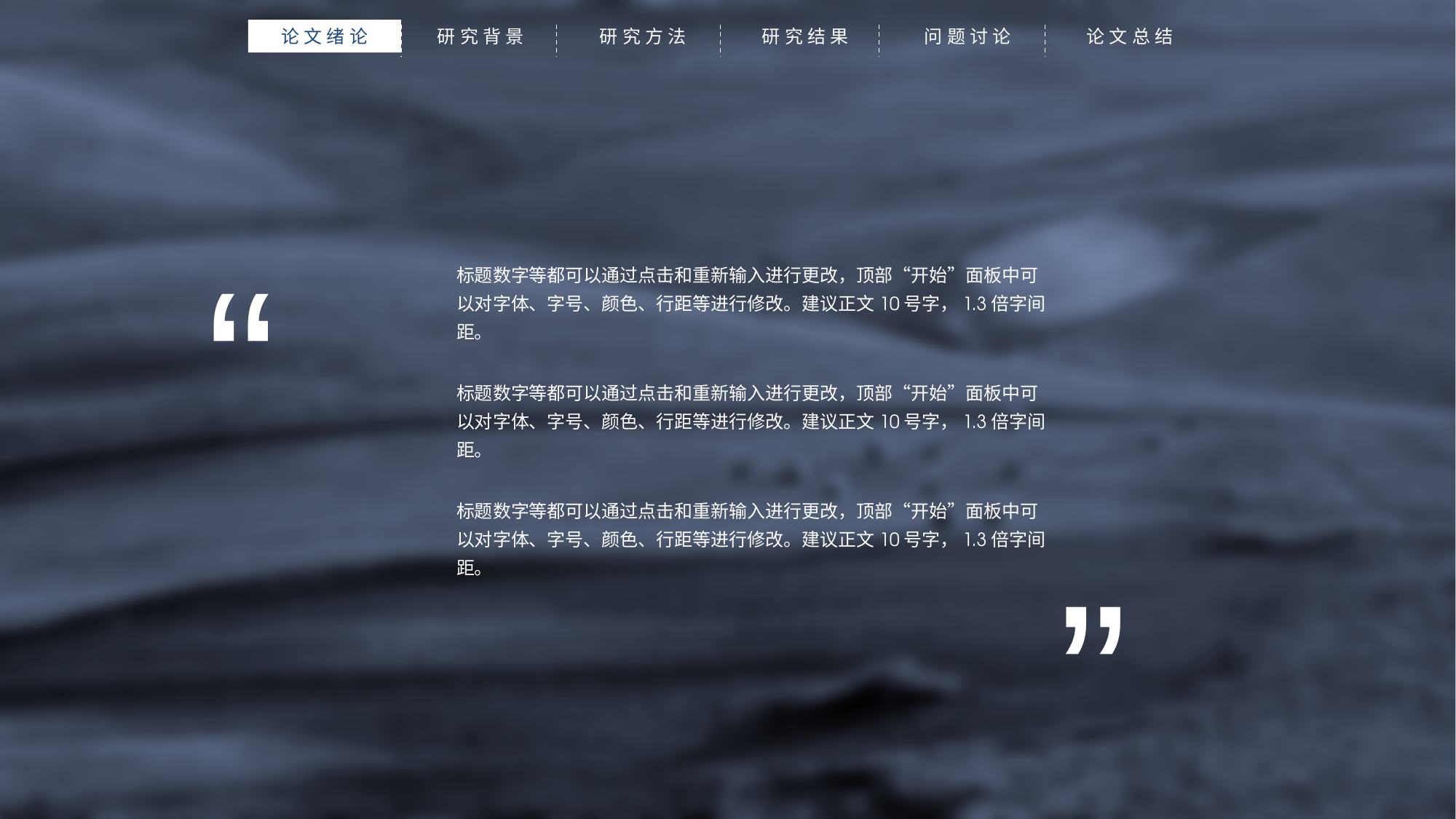

论文绪论
研究背景
研究方法
研究结果
问题讨论
论文总结
“
标题数字等都可以通过点击和重新输入进行更改，顶部“开始”面板中可以对字体、字号、颜色、行距等进行修改。建议正文10号字，1.3倍字间距。
标题数字等都可以通过点击和重新输入进行更改，顶部“开始”面板中可以对字体、字号、颜色、行距等进行修改。建议正文10号字，1.3倍字间距。
标题数字等都可以通过点击和重新输入进行更改，顶部“开始”面板中可以对字体、字号、颜色、行距等进行修改。建议正文10号字，1.3倍字间距。
”